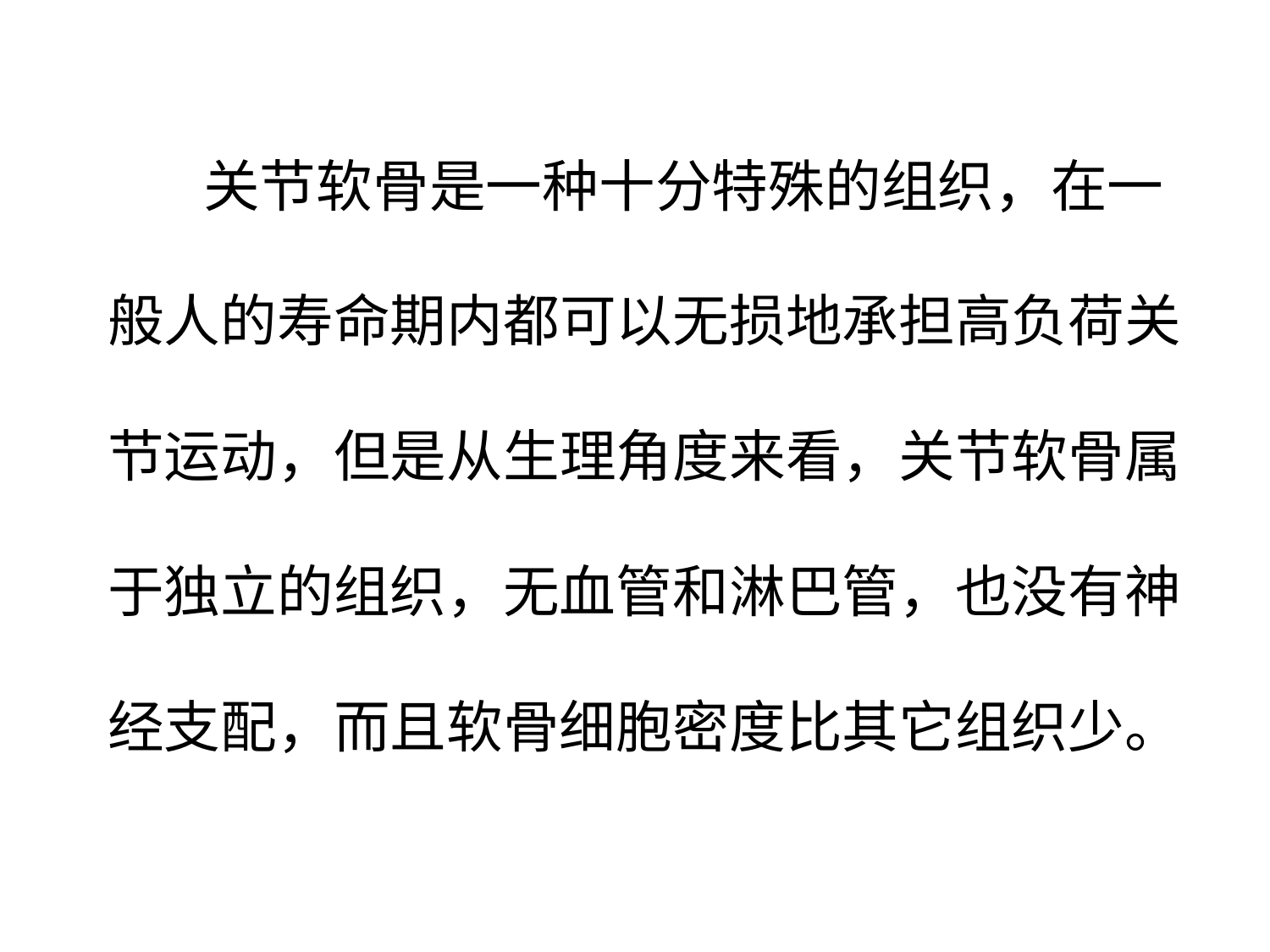

关节软骨是一种十分特殊的组织，在一般人的寿命期内都可以无损地承担高负荷关节运动，但是从生理角度来看，关节软骨属于独立的组织，无血管和淋巴管，也没有神经支配，而且软骨细胞密度比其它组织少。